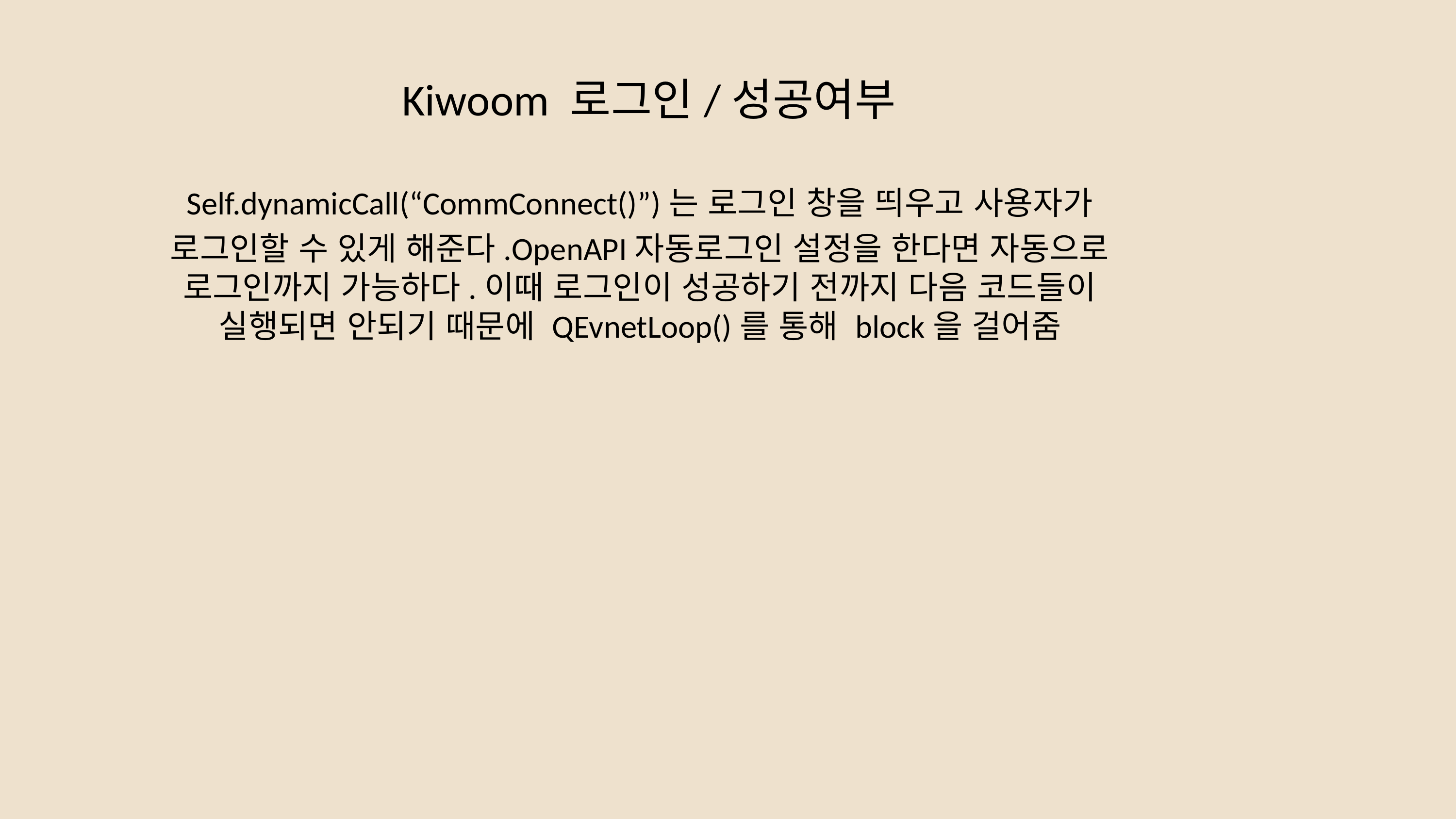

# Kiwoom 로그인/성공여부
Self.dynamicCall(“CommConnect()”)는 로그인 창을 띄우고 사용자가
로그인할 수 있게 해준다.OpenAPI자동로그인 설정을 한다면 자동으로 로그인까지 가능하다.이때 로그인이 성공하기 전까지 다음 코드들이 실행되면 안되기 때문에 QEvnetLoop()를 통해 block을 걸어줌